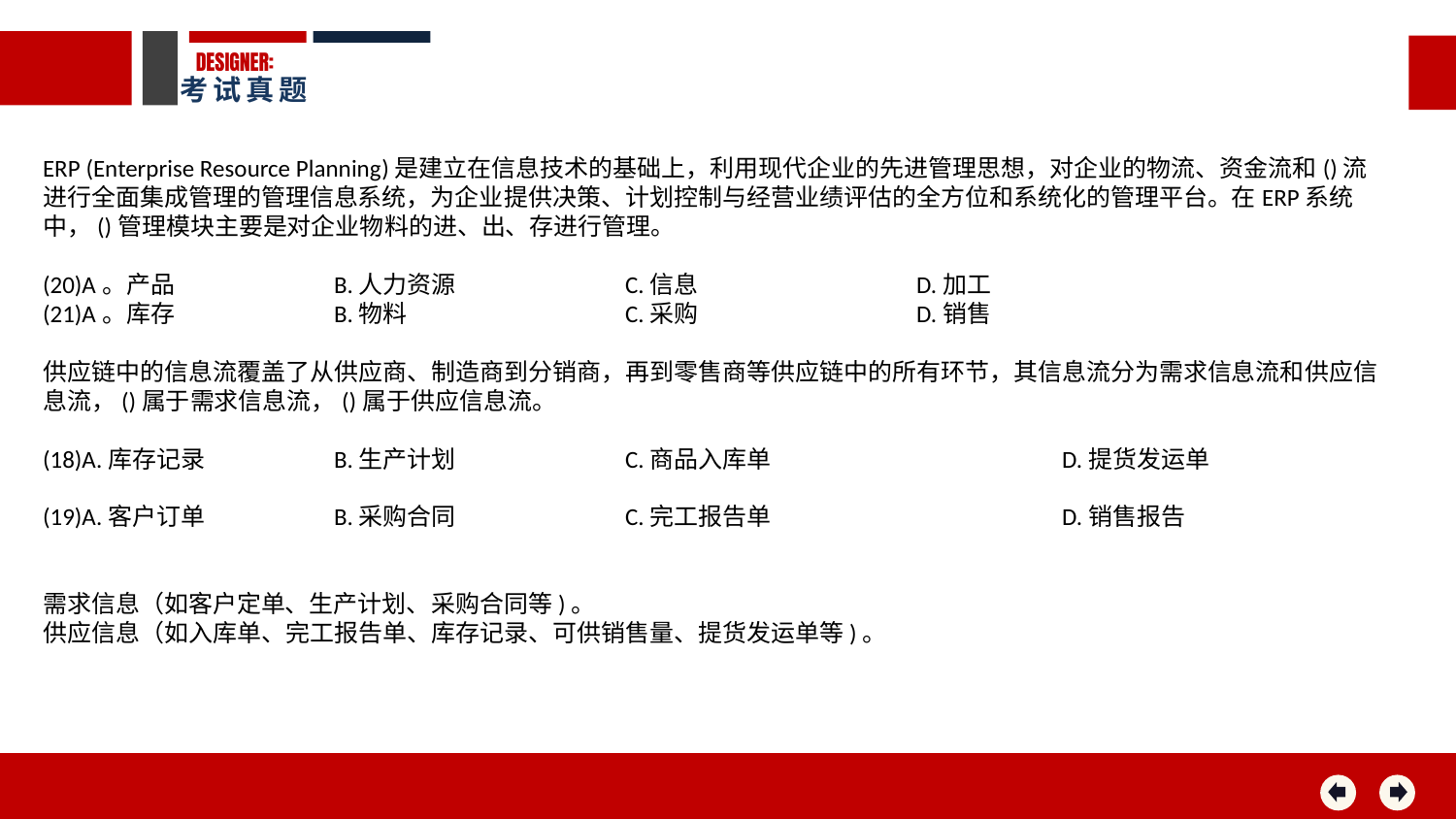

DESIGNER:
考试真题
ERP (Enterprise Resource Planning)是建立在信息技术的基础上，利用现代企业的先进管理思想，对企业的物流、资金流和()流进行全面集成管理的管理信息系统，为企业提供决策、计划控制与经营业绩评估的全方位和系统化的管理平台。在ERP系统中，()管理模块主要是对企业物料的进、出、存进行管理。

(20)A。产品  		B.人力资源  		C.信息		D.加工
(21)A。库存 		B.物料   		C.采购 		D.销售

供应链中的信息流覆盖了从供应商、制造商到分销商，再到零售商等供应链中的所有环节，其信息流分为需求信息流和供应信息流，()属于需求信息流，()属于供应信息流。

(18)A.库存记录	B.生产计划		C.商品入库单		D.提货发运单

(19)A.客户订单	B.采购合同		C.完工报告单		D.销售报告

需求信息（如客户定单、生产计划、采购合同等)。
供应信息（如入库单、完工报告单、库存记录、可供销售量、提货发运单等)。